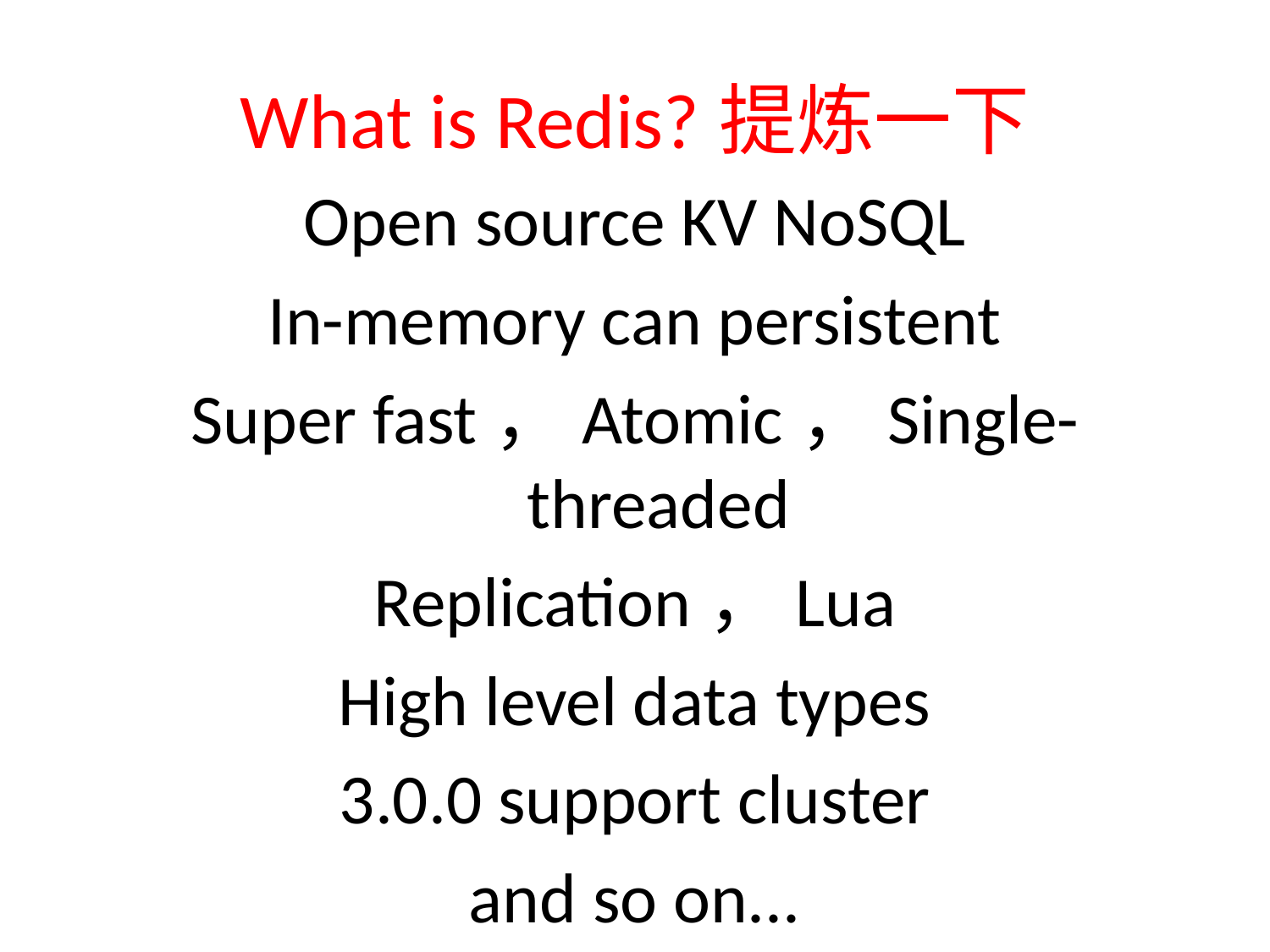

# What is Redis?提炼一下
Open source KV NoSQL
In-memory can persistent
Super fast，Atomic，Single-threaded
Replication，Lua
High level data types
3.0.0 support cluster
and so on...